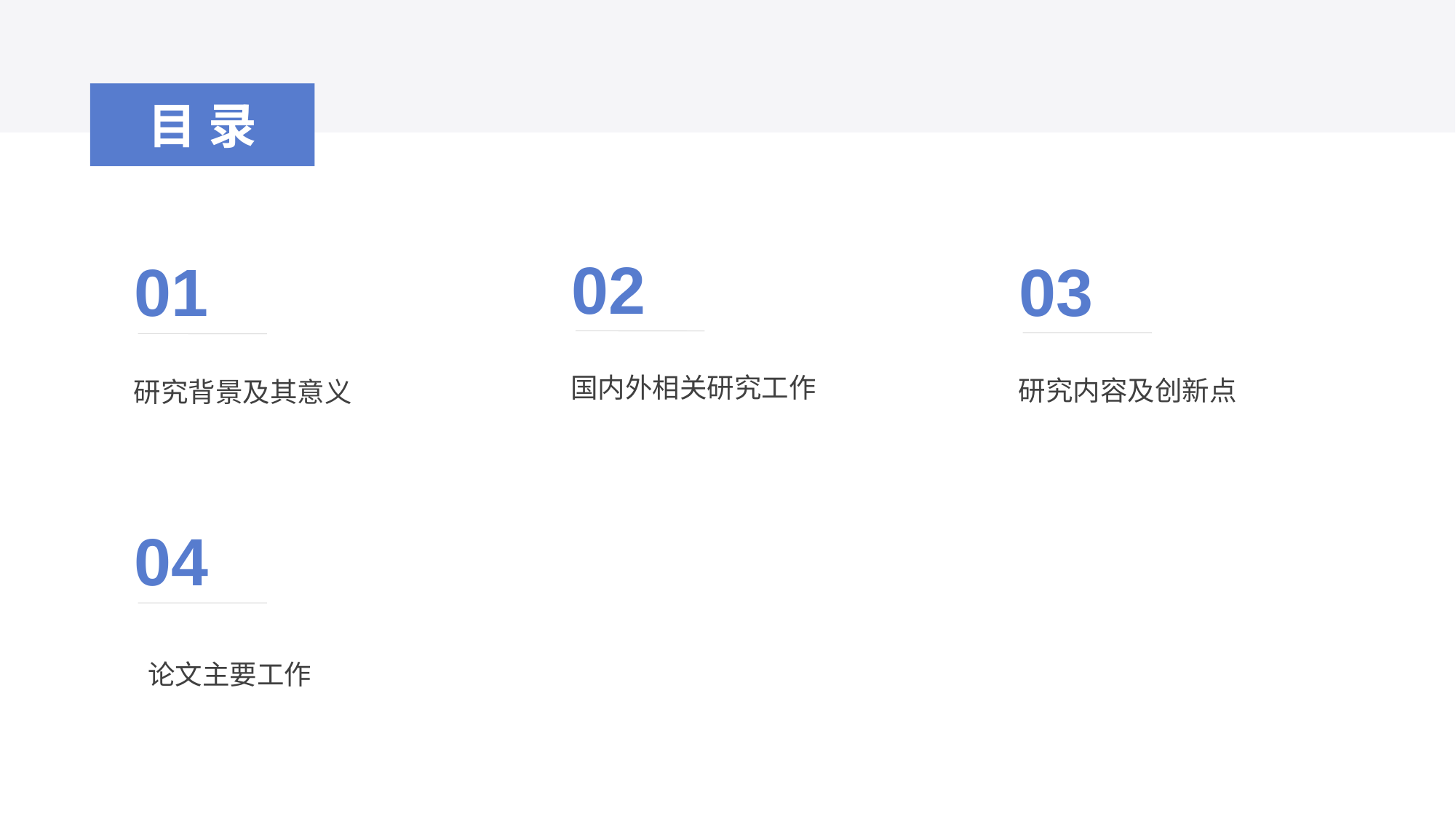

目录
02
01
03
国内外相关研究工作
研究内容及创新点
研究背景及其意义
04
论文主要工作